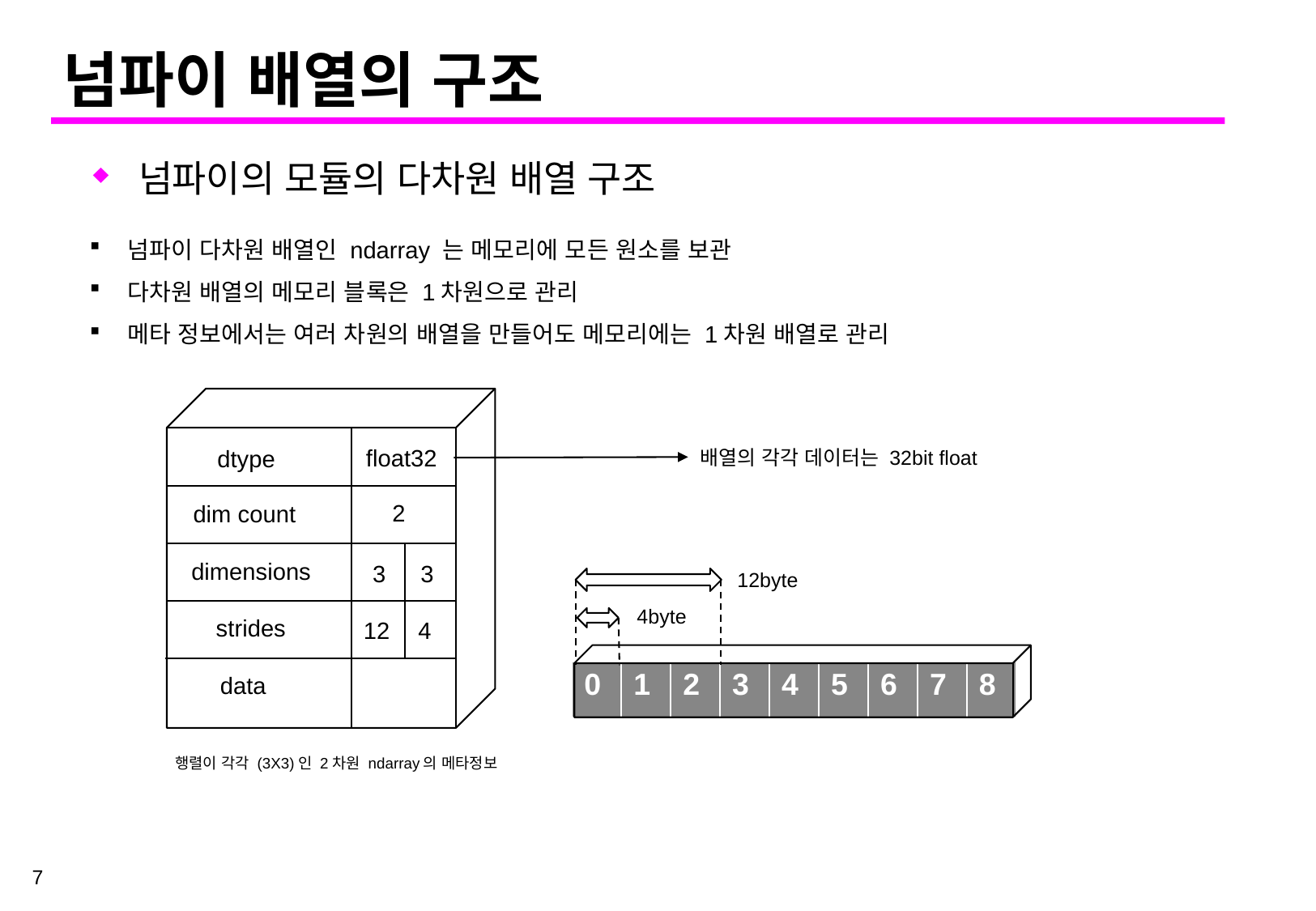

# 넘파이 배열의 구조
넘파이의 모듈의 다차원 배열 구조
넘파이 다차원 배열인 ndarray 는 메모리에 모든 원소를 보관
다차원 배열의 메모리 블록은 1차원으로 관리
메타 정보에서는 여러 차원의 배열을 만들어도 메모리에는 1차원 배열로 관리

float32
dtype
배열의 각각 데이터는 32bit float
2
dim count
dimensions
3
3
12byte

4byte
strides

12
4

| 0 | 1 | 2 | 3 | 4 | 5 | 6 | 7 | 8 |
| --- | --- | --- | --- | --- | --- | --- | --- | --- |
data
행렬이 각각 (3X3)인 2차원 ndarray의 메타정보
7